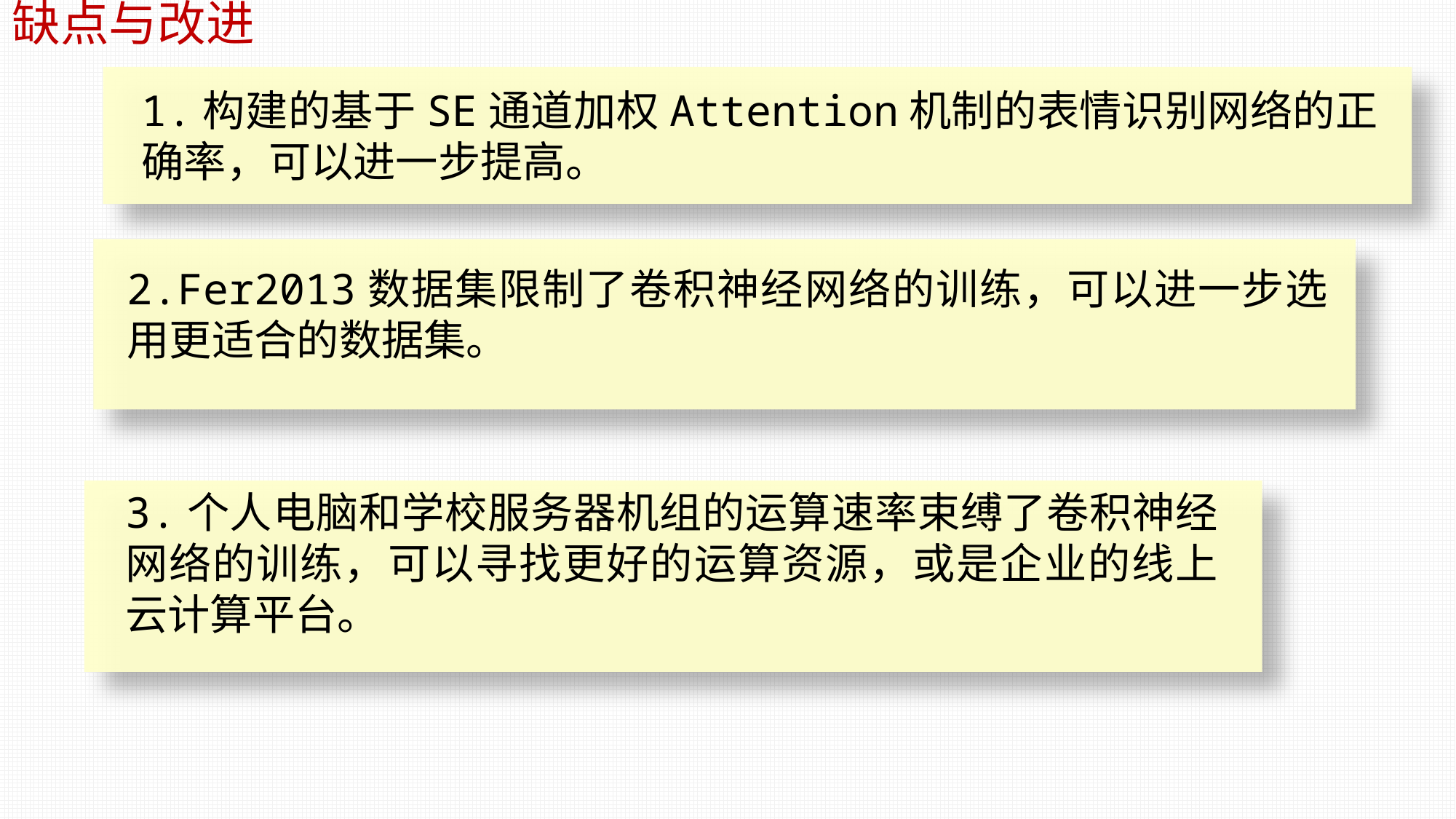

缺点与改进

1.构建的基于SE通道加权Attention机制的表情识别网络的正确率，可以进一步提高。

2.Fer2013数据集限制了卷积神经网络的训练，可以进一步选用更适合的数据集。

3.个人电脑和学校服务器机组的运算速率束缚了卷积神经网络的训练，可以寻找更好的运算资源，或是企业的线上云计算平台。